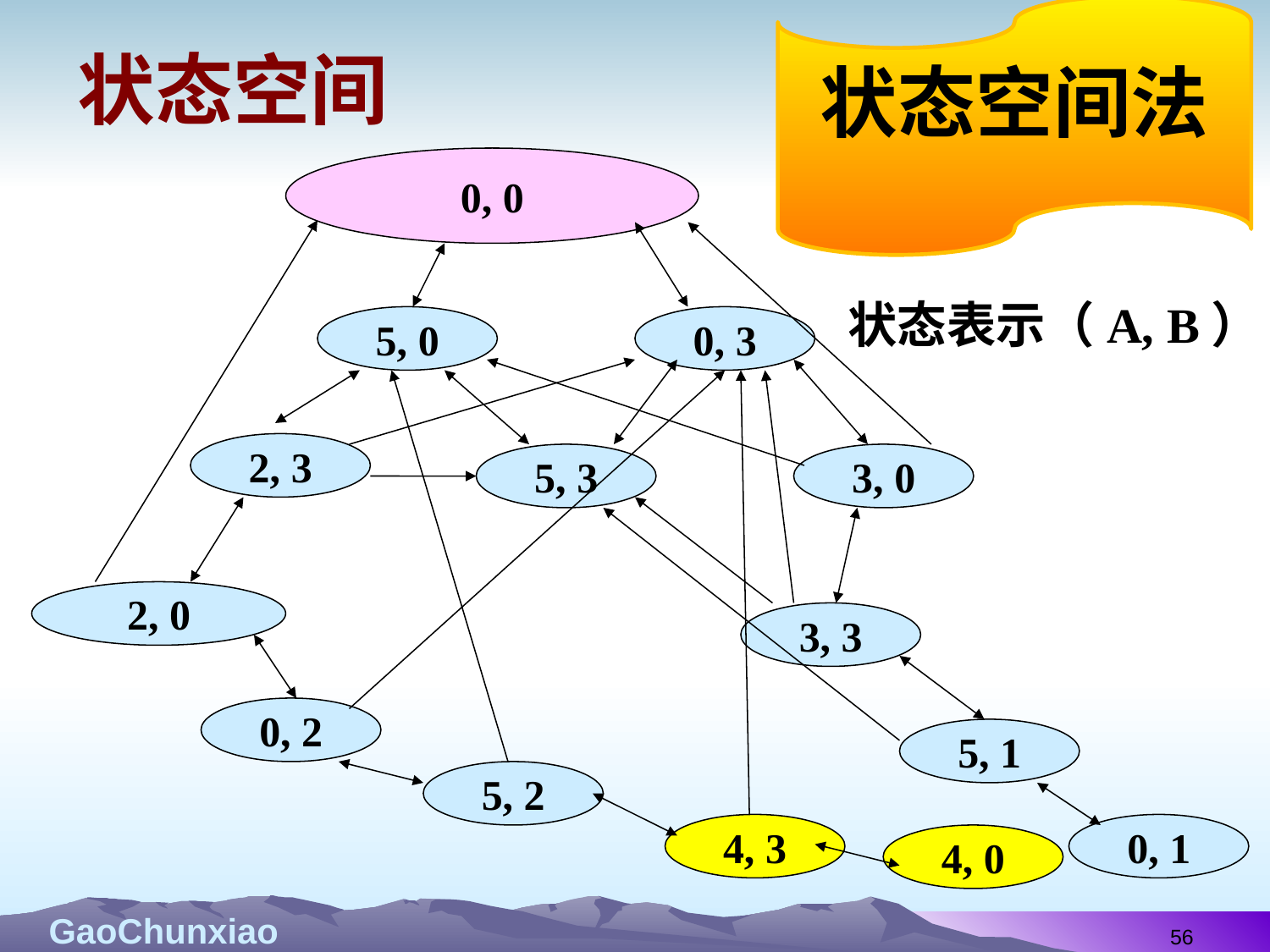

状态空间法
# 状态空间
0, 0

状态表示（A, B）
5, 0
0, 3

2, 3
5, 3
3, 0

2, 0
3, 3

0, 2
5, 1

5, 2

4, 3
0, 1
4, 0

56